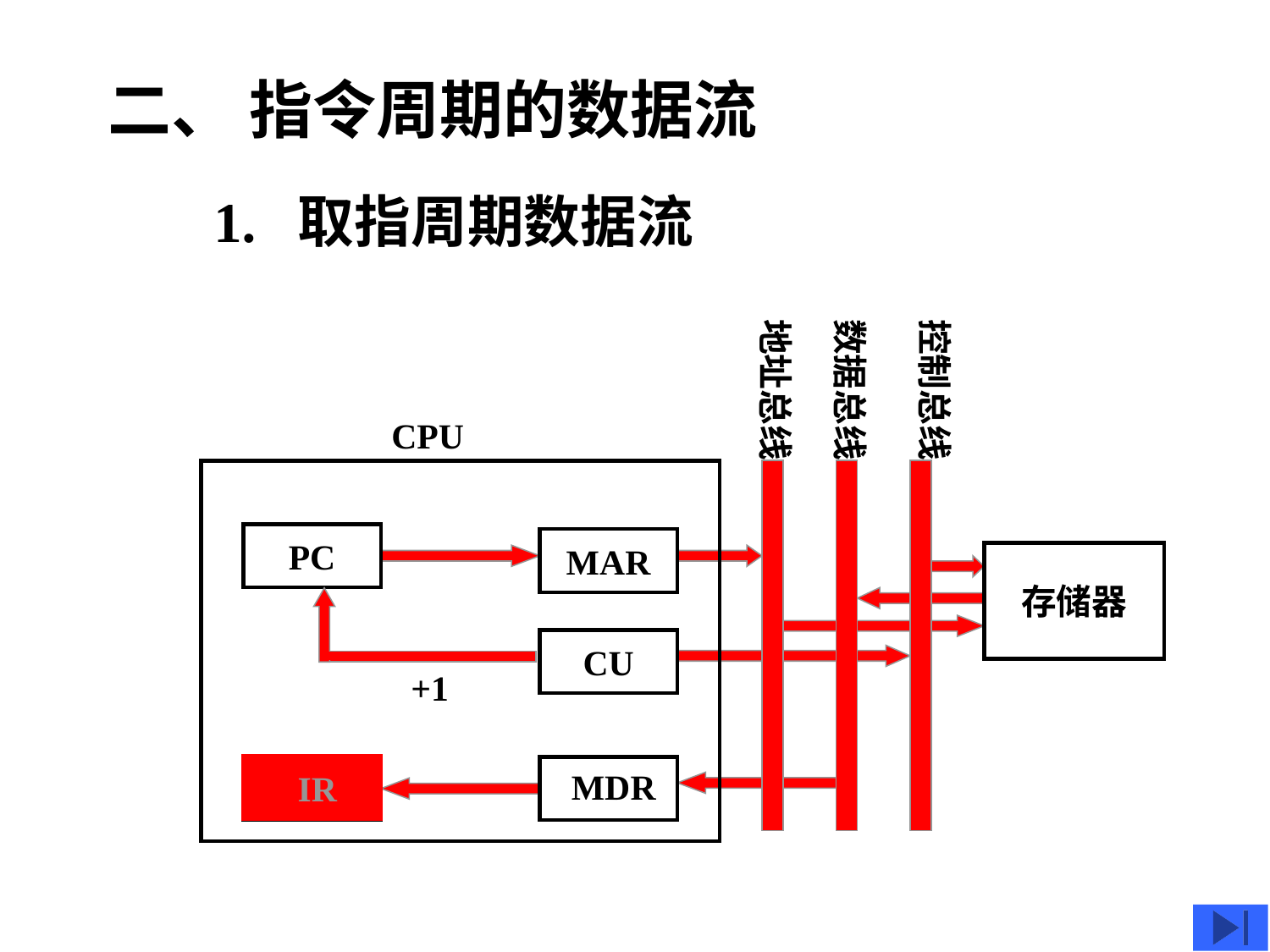

二、 指令周期的数据流
1.  取指周期数据流
地址总线
数据总线
控制总线
CPU

存储器
PC
MAR

+1

CU

IR

IR

MDR